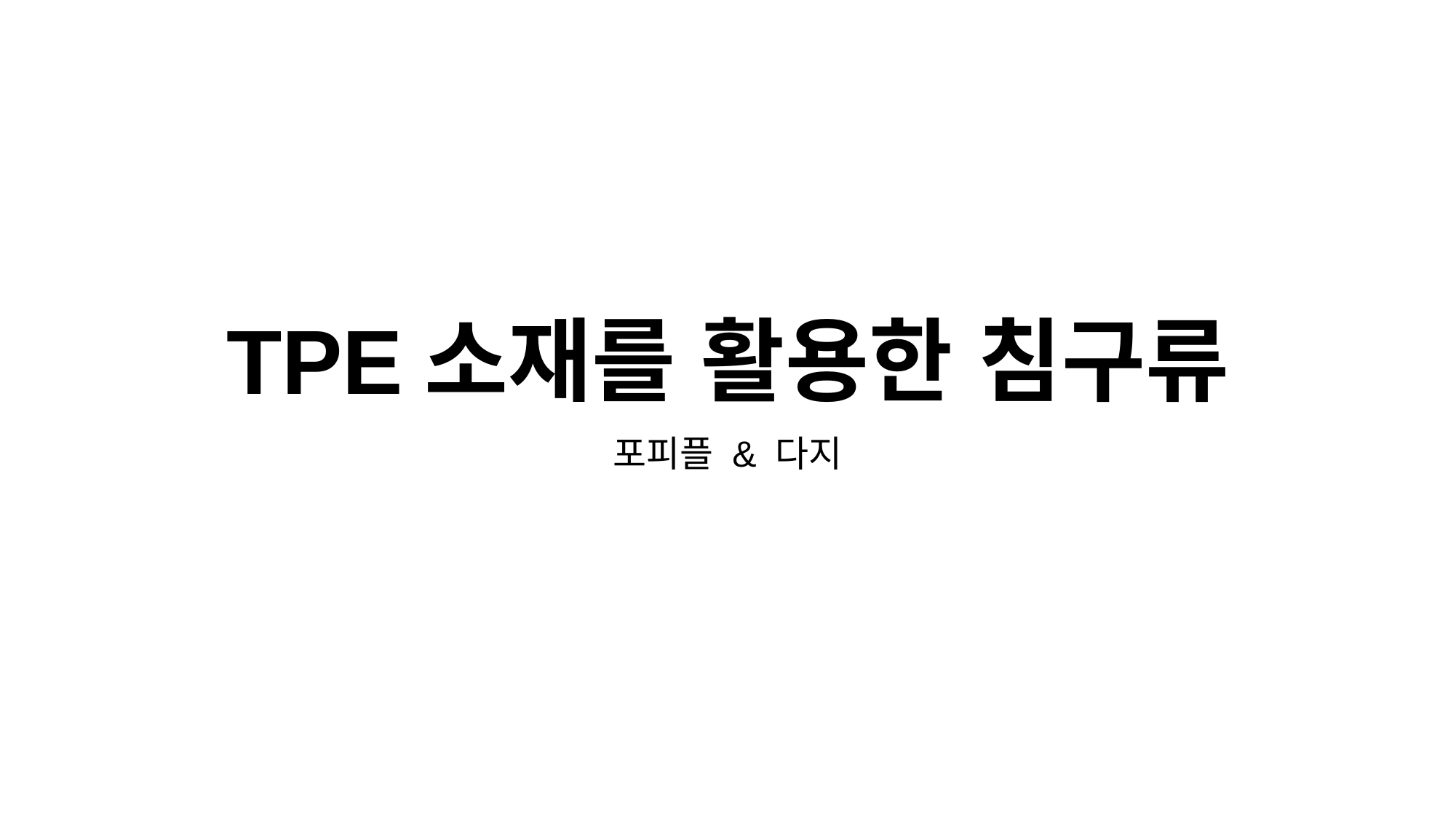

# TPE소재를 활용한 침구류
포피플 & 다지